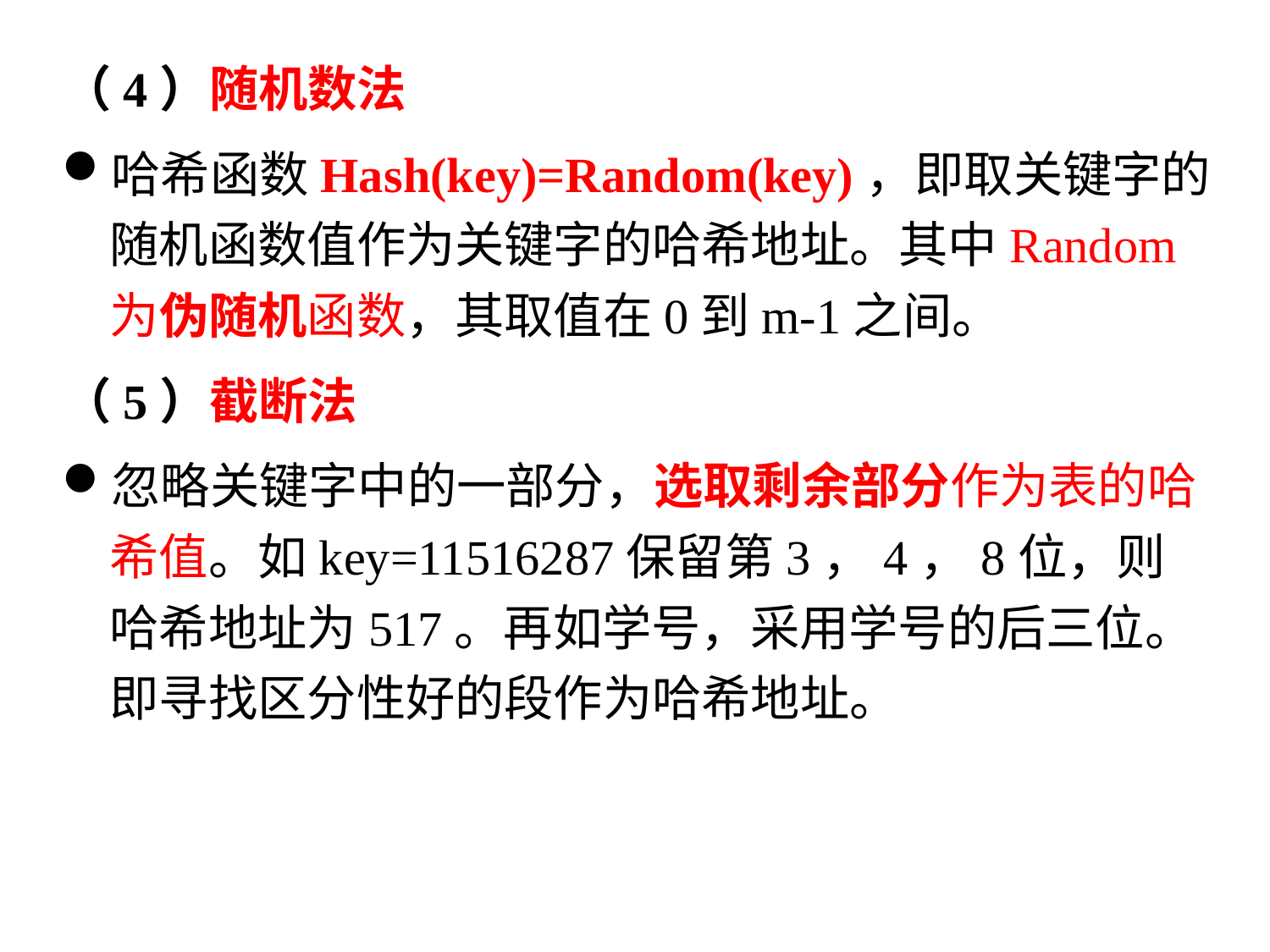

（4）随机数法
哈希函数Hash(key)=Random(key)，即取关键字的随机函数值作为关键字的哈希地址。其中Random为伪随机函数，其取值在0到m-1之间。
（5）截断法
忽略关键字中的一部分，选取剩余部分作为表的哈希值。如key=11516287保留第3，4，8位，则哈希地址为517。再如学号，采用学号的后三位。即寻找区分性好的段作为哈希地址。